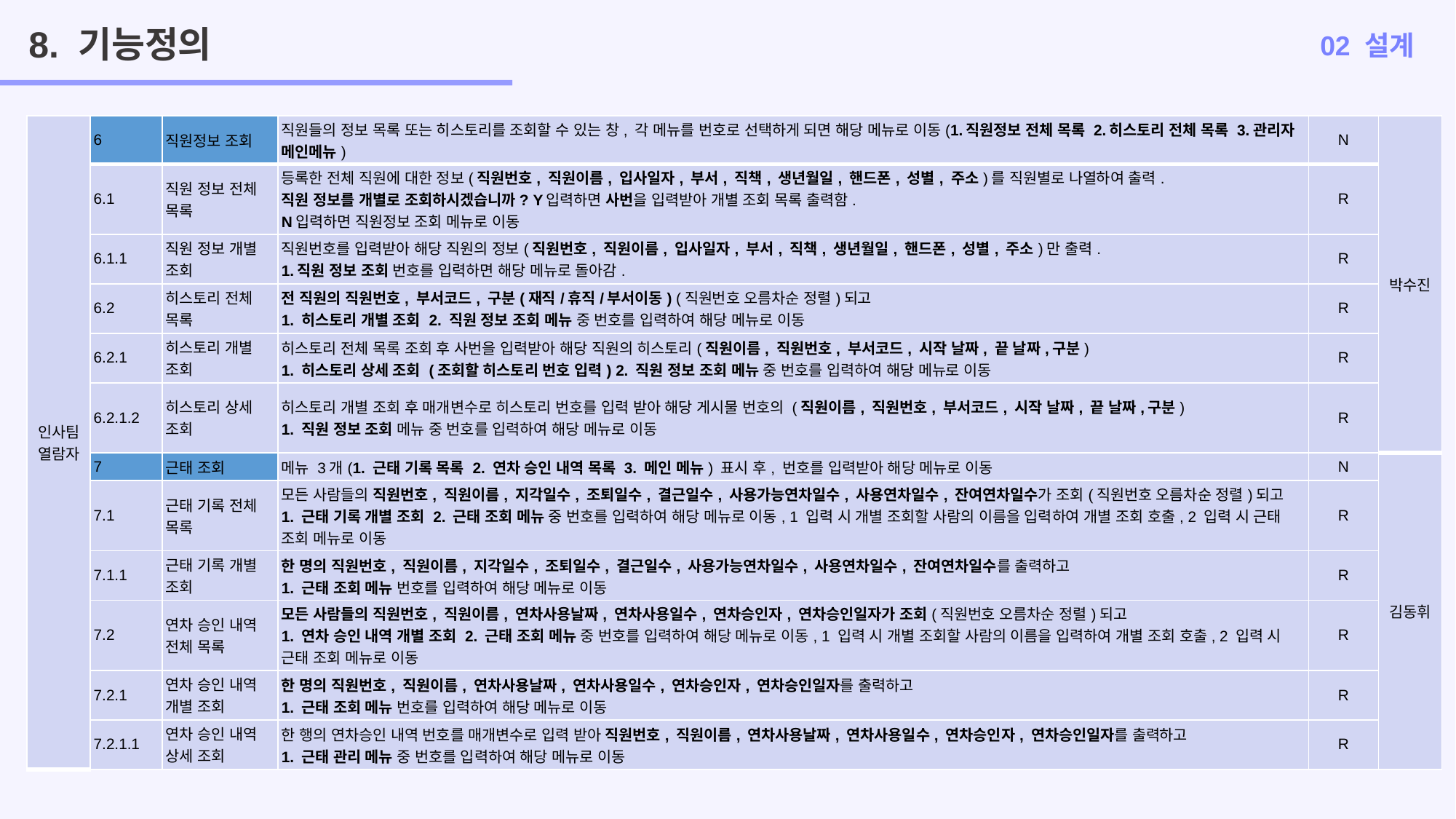

8. 기능정의
02 설계

| 인사팀 열람자 | 6 | 직원정보 조회 | 직원들의 정보 목록 또는 히스토리를 조회할 수 있는 창, 각 메뉴를 번호로 선택하게 되면 해당 메뉴로 이동(1.직원정보 전체 목록 2.히스토리 전체 목록 3.관리자 메인메뉴) | N | 박수진 |
| --- | --- | --- | --- | --- | --- |
|  | 6.1 | 직원 정보 전체 목록 | 등록한 전체 직원에 대한 정보(직원번호, 직원이름, 입사일자, 부서, 직책, 생년월일, 핸드폰, 성별, 주소)를 직원별로 나열하여 출력. 직원 정보를 개별로 조회하시겠습니까? Y입력하면 사번을 입력받아 개별 조회 목록 출력함. N입력하면 직원정보 조회 메뉴로 이동 | R |  |
|  | 6.1.1 | 직원 정보 개별 조회 | 직원번호를 입력받아 해당 직원의 정보(직원번호, 직원이름, 입사일자, 부서, 직책, 생년월일, 핸드폰, 성별, 주소)만 출력. 1.직원 정보 조회 번호를 입력하면 해당 메뉴로 돌아감. | R |  |
|  | 6.2 | 히스토리 전체 목록 | 전 직원의 직원번호, 부서코드, 구분(재직/휴직/부서이동) (직원번호 오름차순 정렬)되고 1. 히스토리 개별 조회 2. 직원 정보 조회 메뉴 중 번호를 입력하여 해당 메뉴로 이동 | R |  |
|  | 6.2.1 | 히스토리 개별 조회 | 히스토리 전체 목록 조회 후 사번을 입력받아 해당 직원의 히스토리(직원이름, 직원번호, 부서코드, 시작 날짜, 끝 날짜,구분) 1. 히스토리 상세 조회 (조회할 히스토리 번호 입력) 2. 직원 정보 조회 메뉴 중 번호를 입력하여 해당 메뉴로 이동 | R |  |
|  | 6.2.1.2 | 히스토리 상세 조회 | 히스토리 개별 조회 후 매개변수로 히스토리 번호를 입력 받아 해당 게시물 번호의 (직원이름, 직원번호, 부서코드, 시작 날짜, 끝 날짜,구분) 1. 직원 정보 조회 메뉴 중 번호를 입력하여 해당 메뉴로 이동 | R |  |
|  | 7 | 근태 조회 | 메뉴 3개(1. 근태 기록 목록 2. 연차 승인 내역 목록 3. 메인 메뉴) 표시 후, 번호를 입력받아 해당 메뉴로 이동 | N | 김동휘 |
|  | 7.1 | 근태 기록 전체 목록 | 모든 사람들의 직원번호, 직원이름, 지각일수, 조퇴일수, 결근일수, 사용가능연차일수, 사용연차일수, 잔여연차일수가 조회(직원번호 오름차순 정렬)되고 1. 근태 기록 개별 조회 2. 근태 조회 메뉴 중 번호를 입력하여 해당 메뉴로 이동, 1 입력 시 개별 조회할 사람의 이름을 입력하여 개별 조회 호출, 2 입력 시 근태 조회 메뉴로 이동 | R |  |
|  | 7.1.1 | 근태 기록 개별 조회 | 한 명의 직원번호, 직원이름, 지각일수, 조퇴일수, 결근일수, 사용가능연차일수, 사용연차일수, 잔여연차일수를 출력하고 1. 근태 조회 메뉴 번호를 입력하여 해당 메뉴로 이동 | R |  |
|  | 7.2 | 연차 승인 내역 전체 목록 | 모든 사람들의 직원번호, 직원이름, 연차사용날짜, 연차사용일수, 연차승인자, 연차승인일자가 조회(직원번호 오름차순 정렬)되고 1. 연차 승인 내역 개별 조회 2. 근태 조회 메뉴 중 번호를 입력하여 해당 메뉴로 이동, 1 입력 시 개별 조회할 사람의 이름을 입력하여 개별 조회 호출, 2 입력 시 근태 조회 메뉴로 이동 | R |  |
|  | 7.2.1 | 연차 승인 내역 개별 조회 | 한 명의 직원번호, 직원이름, 연차사용날짜, 연차사용일수, 연차승인자, 연차승인일자를 출력하고 1. 근태 조회 메뉴 번호를 입력하여 해당 메뉴로 이동 | R |  |
|  | 7.2.1.1 | 연차 승인 내역 상세 조회 | 한 행의 연차승인 내역 번호를 매개변수로 입력 받아 직원번호, 직원이름, 연차사용날짜, 연차사용일수, 연차승인자, 연차승인일자를 출력하고 1. 근태 관리 메뉴 중 번호를 입력하여 해당 메뉴로 이동 | R |  |